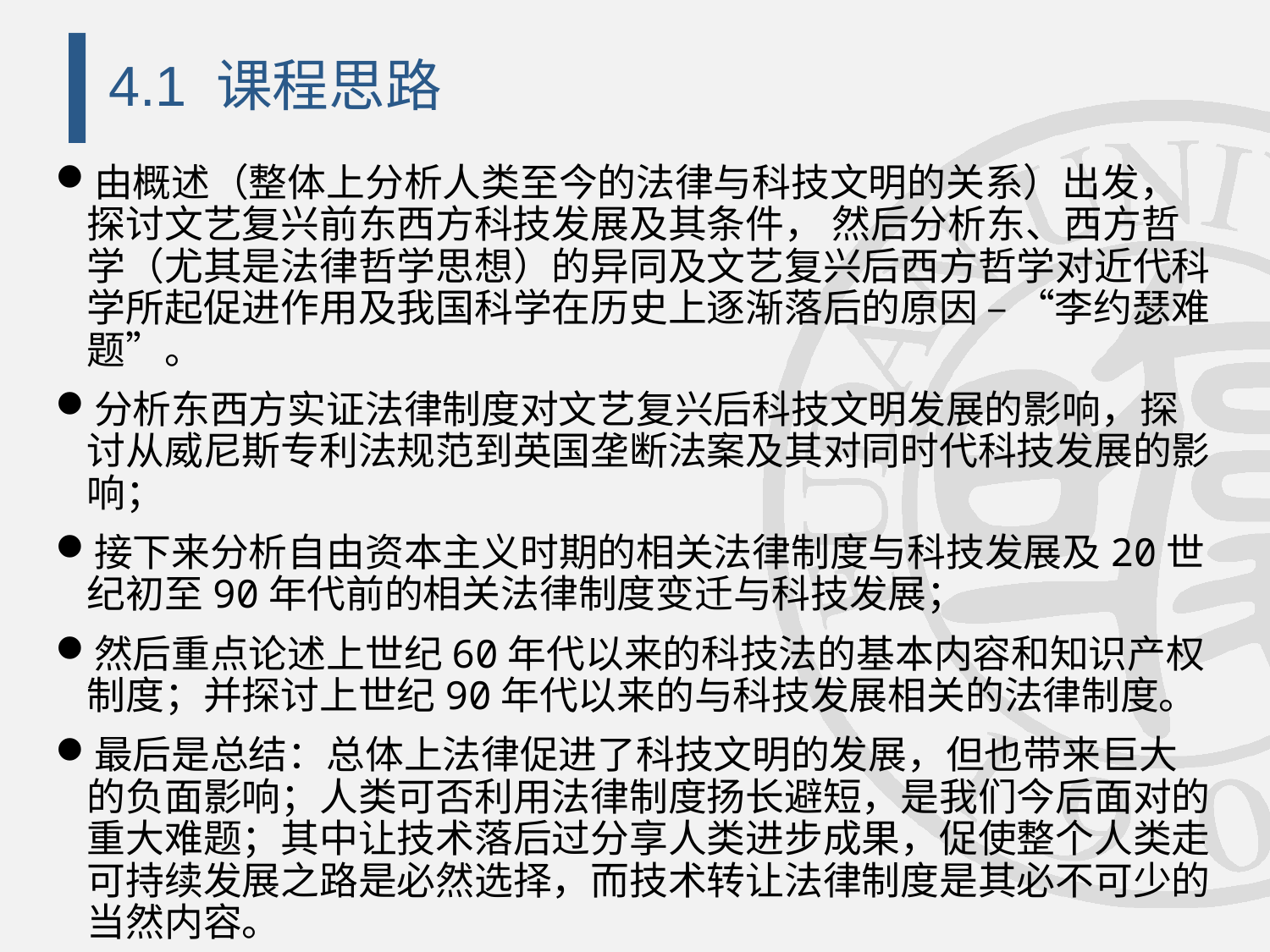

# 4.1 课程思路
由概述（整体上分析人类至今的法律与科技文明的关系）出发，探讨文艺复兴前东西方科技发展及其条件， 然后分析东、西方哲学（尤其是法律哲学思想）的异同及文艺复兴后西方哲学对近代科学所起促进作用及我国科学在历史上逐渐落后的原因 – “李约瑟难题”。
分析东西方实证法律制度对文艺复兴后科技文明发展的影响，探讨从威尼斯专利法规范到英国垄断法案及其对同时代科技发展的影响；
接下来分析自由资本主义时期的相关法律制度与科技发展及20世纪初至90年代前的相关法律制度变迁与科技发展；
然后重点论述上世纪60年代以来的科技法的基本内容和知识产权制度；并探讨上世纪90年代以来的与科技发展相关的法律制度。
最后是总结：总体上法律促进了科技文明的发展，但也带来巨大的负面影响；人类可否利用法律制度扬长避短，是我们今后面对的重大难题；其中让技术落后过分享人类进步成果，促使整个人类走可持续发展之路是必然选择，而技术转让法律制度是其必不可少的当然内容。